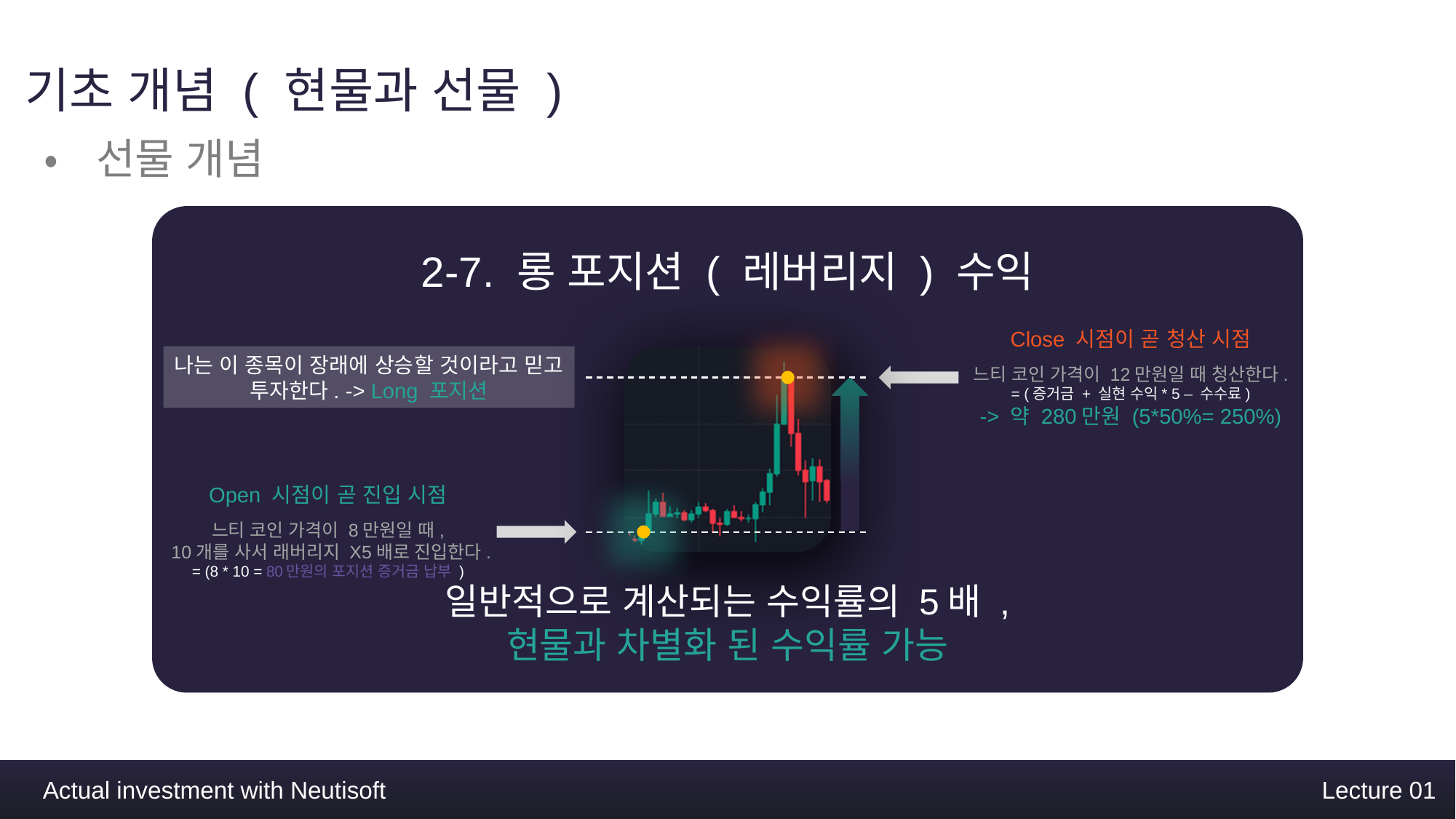

기초 개념 ( 현물과 선물 )
•선물 개념

2-7. 롱 포지션 ( 레버리지 ) 수익
Close 시점이 곧 청산 시점
나는 이 종목이 장래에 상승할 것이라고 믿고
투자한다. -> Long 포지션

느티 코인 가격이 12만원일 때 청산한다.
= (증거금 + 실현 수익* 5 – 수수료)
-> 약 280만원 (5*50%= 250%)
Open 시점이 곧 진입 시점
느티 코인 가격이 8만원일 때,
10개를 사서 래버리지 X5배로 진입한다.
= (8 * 10 = 80만원의 포지션 증거금 납부 )
일반적으로 계산되는 수익률의 5배 ,
현물과 차별화 된 수익률 가능
Trading View – BTC1! chart

Actual investment with Neutisoft
Lecture 01